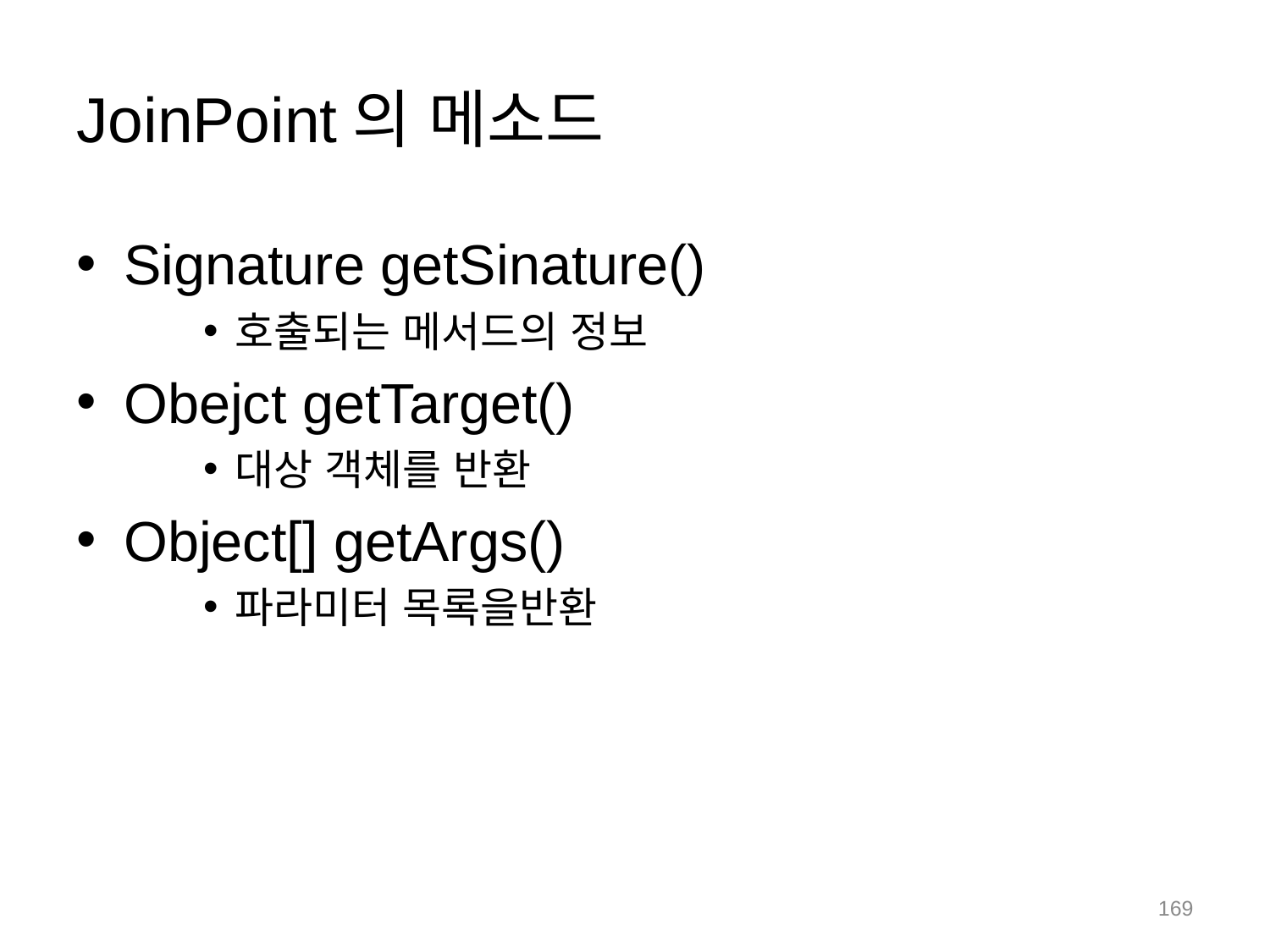

# JoinPoint의 메소드
Signature getSinature()
호출되는 메서드의 정보
Obejct getTarget()
대상 객체를 반환
Object[] getArgs()
파라미터 목록을반환

169